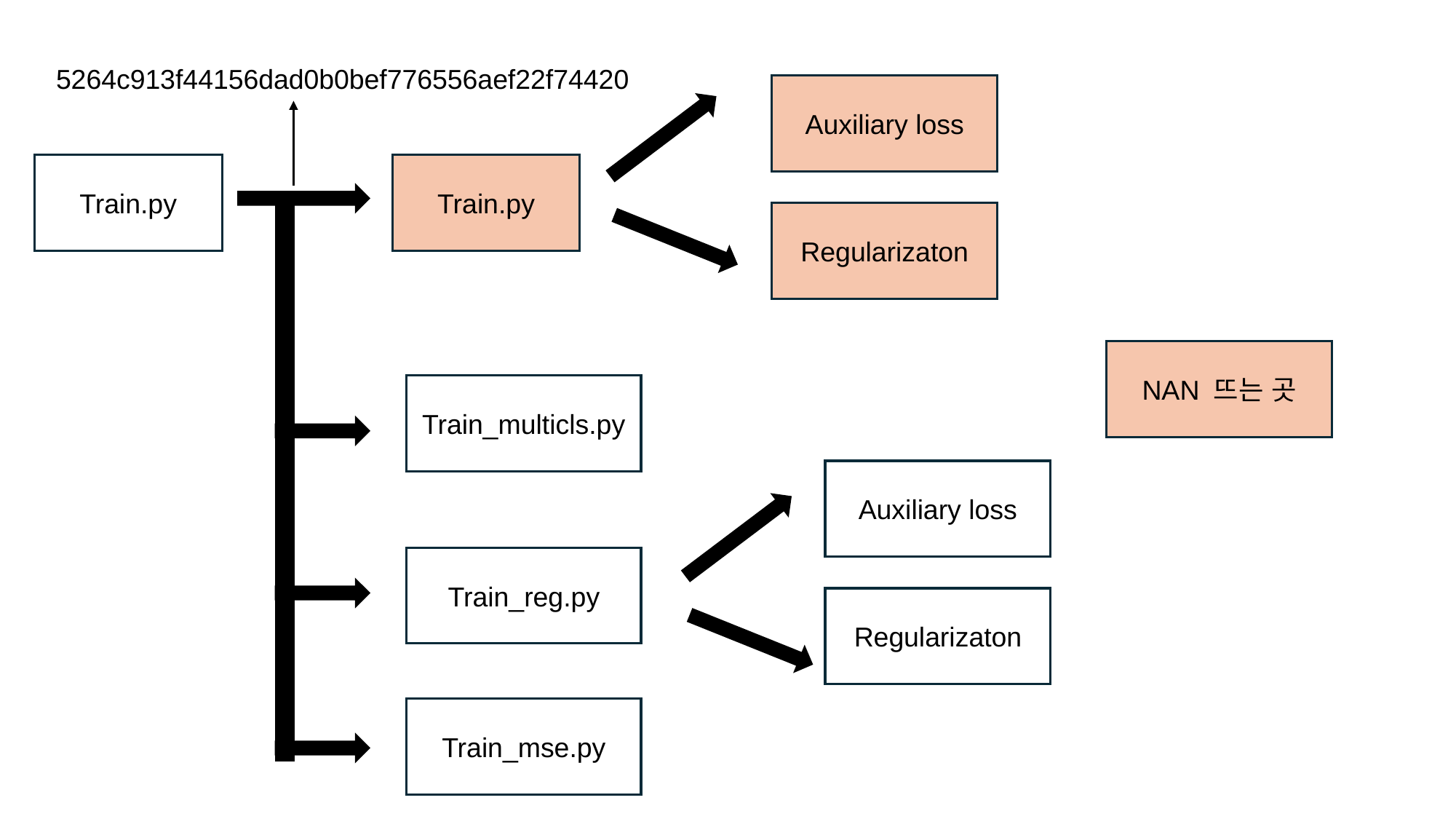

5264c913f44156dad0b0bef776556aef22f74420
Auxiliary loss

Train.py
Train.py

Regularizaton

NAN 뜨는 곳
Train_multicls.py

Auxiliary loss

Train_reg.py

Regularizaton

Train_mse.py